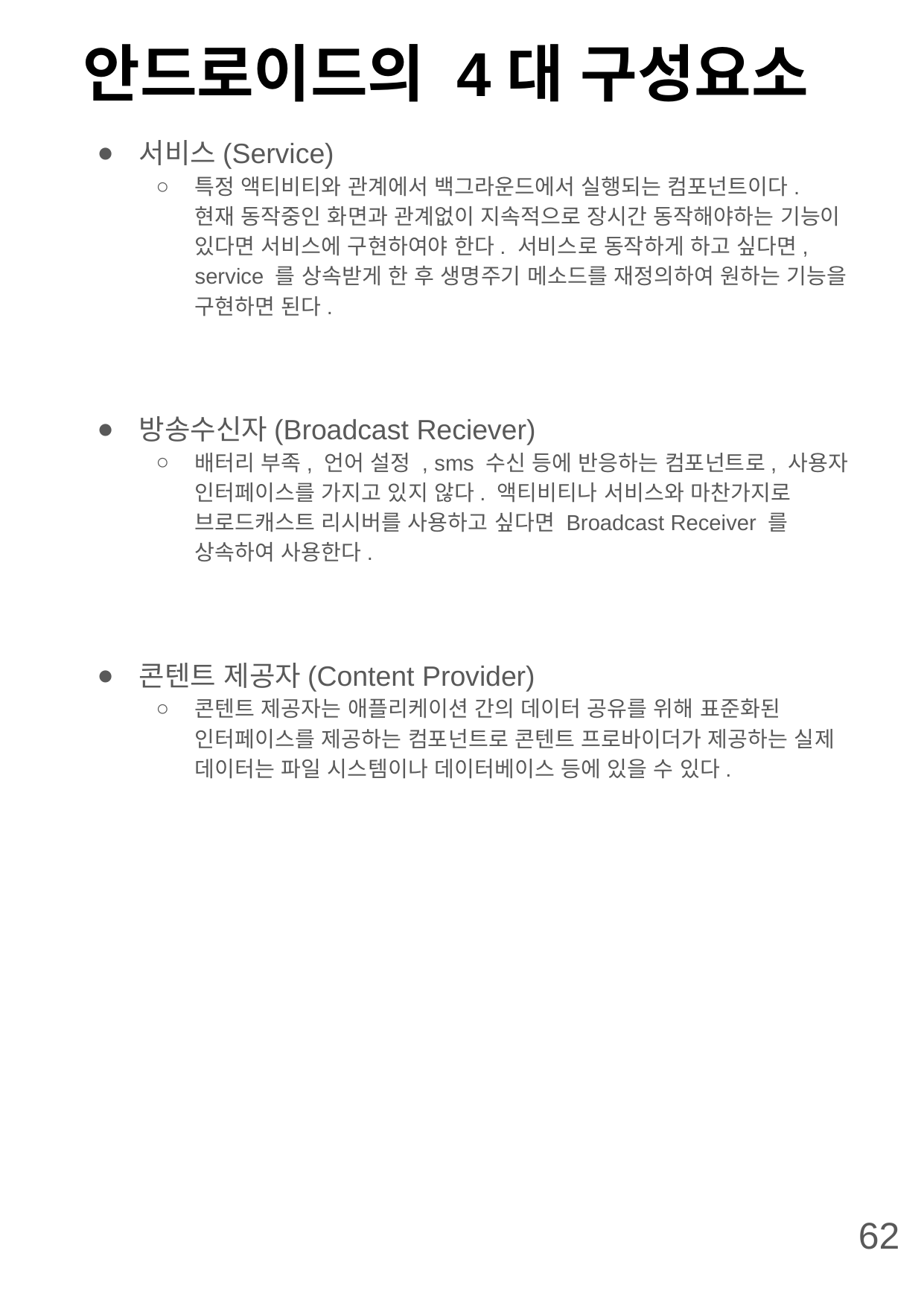

# 안드로이드의 4대 구성요소
서비스(Service)
특정 액티비티와 관계에서 백그라운드에서 실행되는 컴포넌트이다. 현재 동작중인 화면과 관계없이 지속적으로 장시간 동작해야하는 기능이 있다면 서비스에 구현하여야 한다. 서비스로 동작하게 하고 싶다면, service 를 상속받게 한 후 생명주기 메소드를 재정의하여 원하는 기능을 구현하면 된다.

방송수신자(Broadcast Reciever)
배터리 부족, 언어 설정 , sms 수신 등에 반응하는 컴포넌트로, 사용자 인터페이스를 가지고 있지 않다. 액티비티나 서비스와 마찬가지로 브로드캐스트 리시버를 사용하고 싶다면 Broadcast Receiver 를 상속하여 사용한다.

콘텐트 제공자(Content Provider)
콘텐트 제공자는 애플리케이션 간의 데이터 공유를 위해 표준화된 인터페이스를 제공하는 컴포넌트로 콘텐트 프로바이더가 제공하는 실제 데이터는 파일 시스템이나 데이터베이스 등에 있을 수 있다.
62